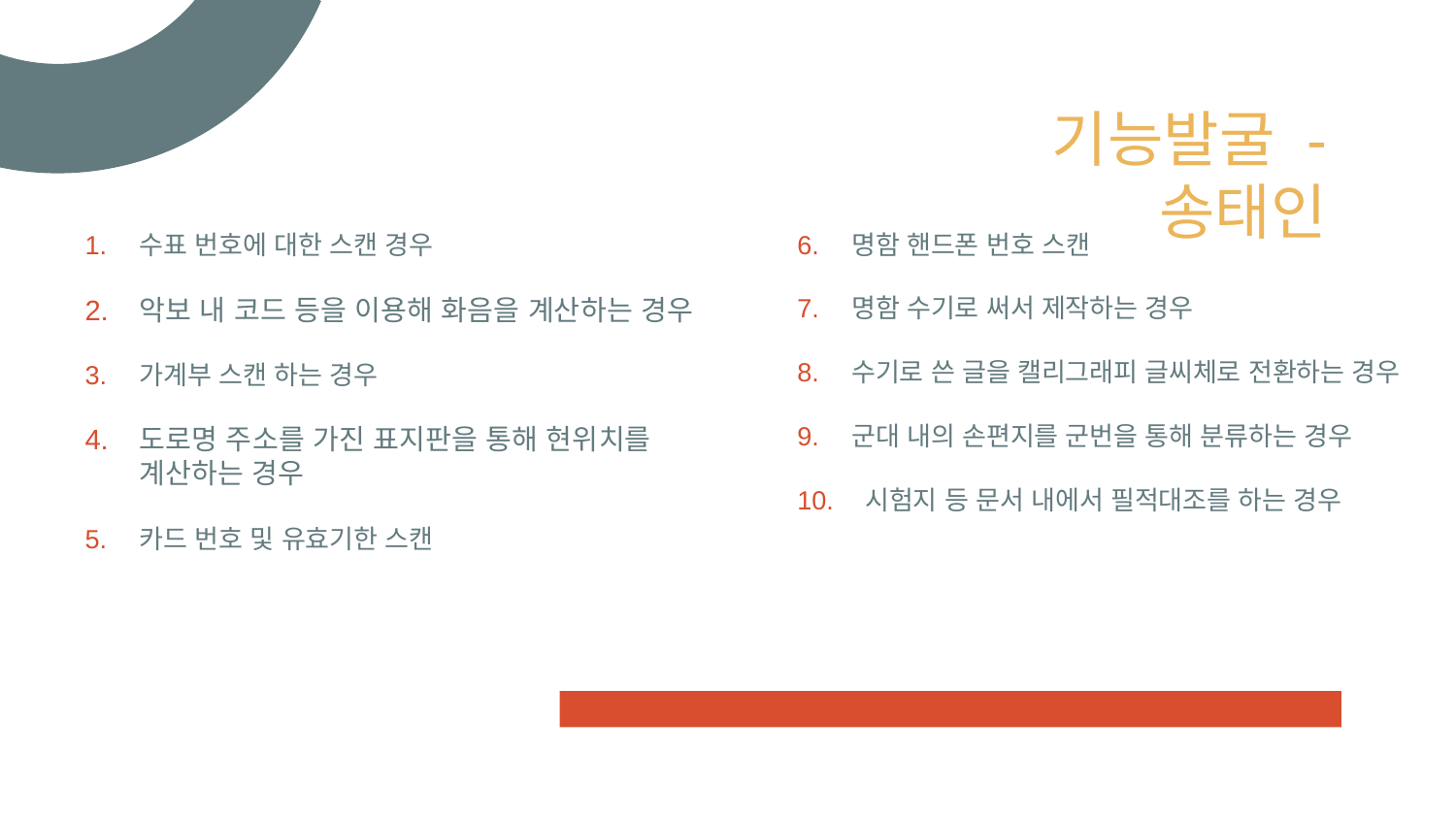

# 기능발굴 - 송태인
수표 번호에 대한 스캔 경우
악보 내 코드 등을 이용해 화음을 계산하는 경우
가계부 스캔 하는 경우
도로명 주소를 가진 표지판을 통해 현위치를 계산하는 경우
카드 번호 및 유효기한 스캔
명함 핸드폰 번호 스캔
명함 수기로 써서 제작하는 경우
수기로 쓴 글을 캘리그래피 글씨체로 전환하는 경우
군대 내의 손편지를 군번을 통해 분류하는 경우
 시험지 등 문서 내에서 필적대조를 하는 경우